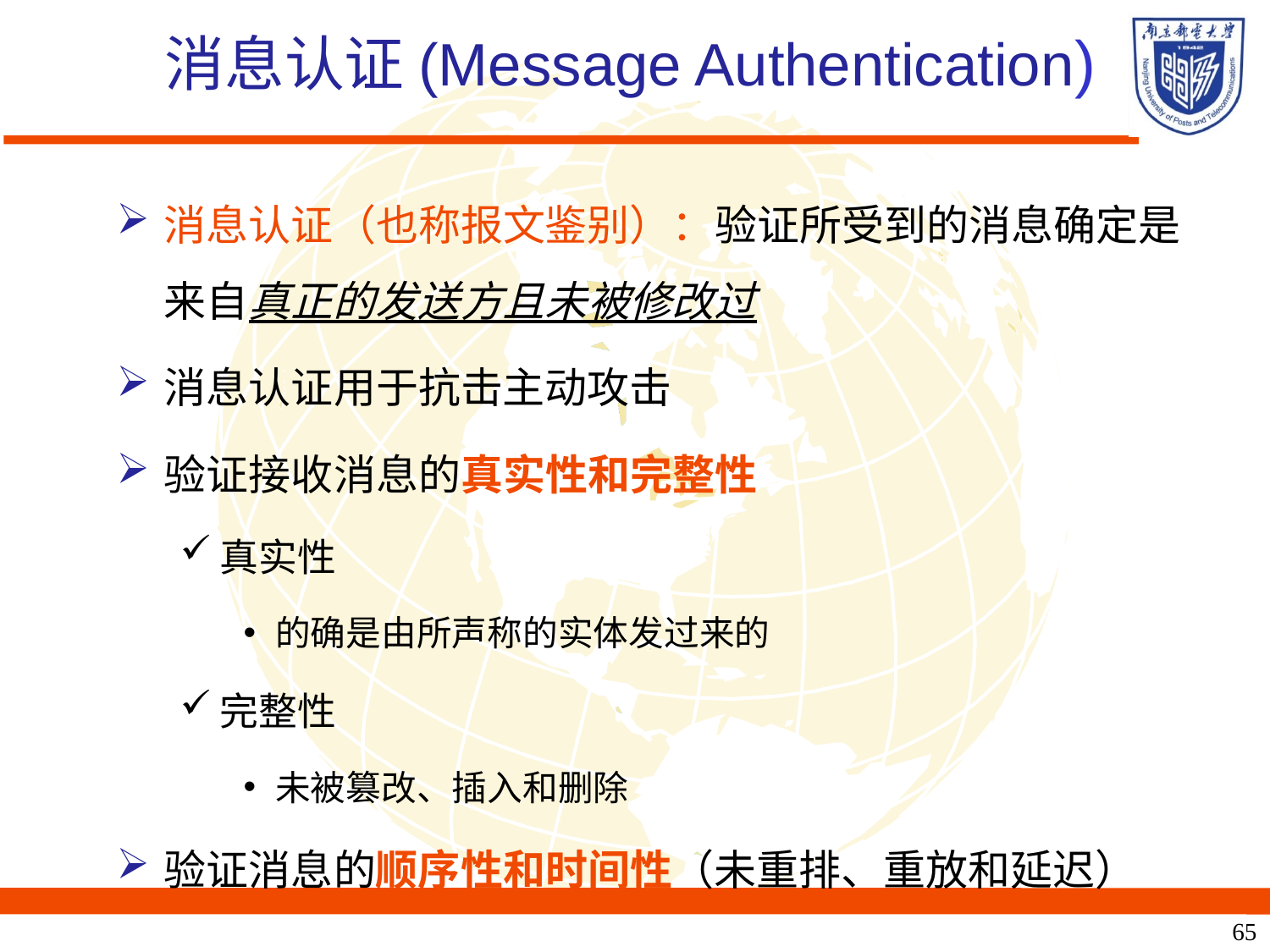

# 消息认证(Message Authentication)
消息认证（也称报文鉴别）：验证所受到的消息确定是来自真正的发送方且未被修改过
消息认证用于抗击主动攻击
验证接收消息的真实性和完整性
真实性
的确是由所声称的实体发过来的
完整性
未被篡改、插入和删除
验证消息的顺序性和时间性（未重排、重放和延迟）
65